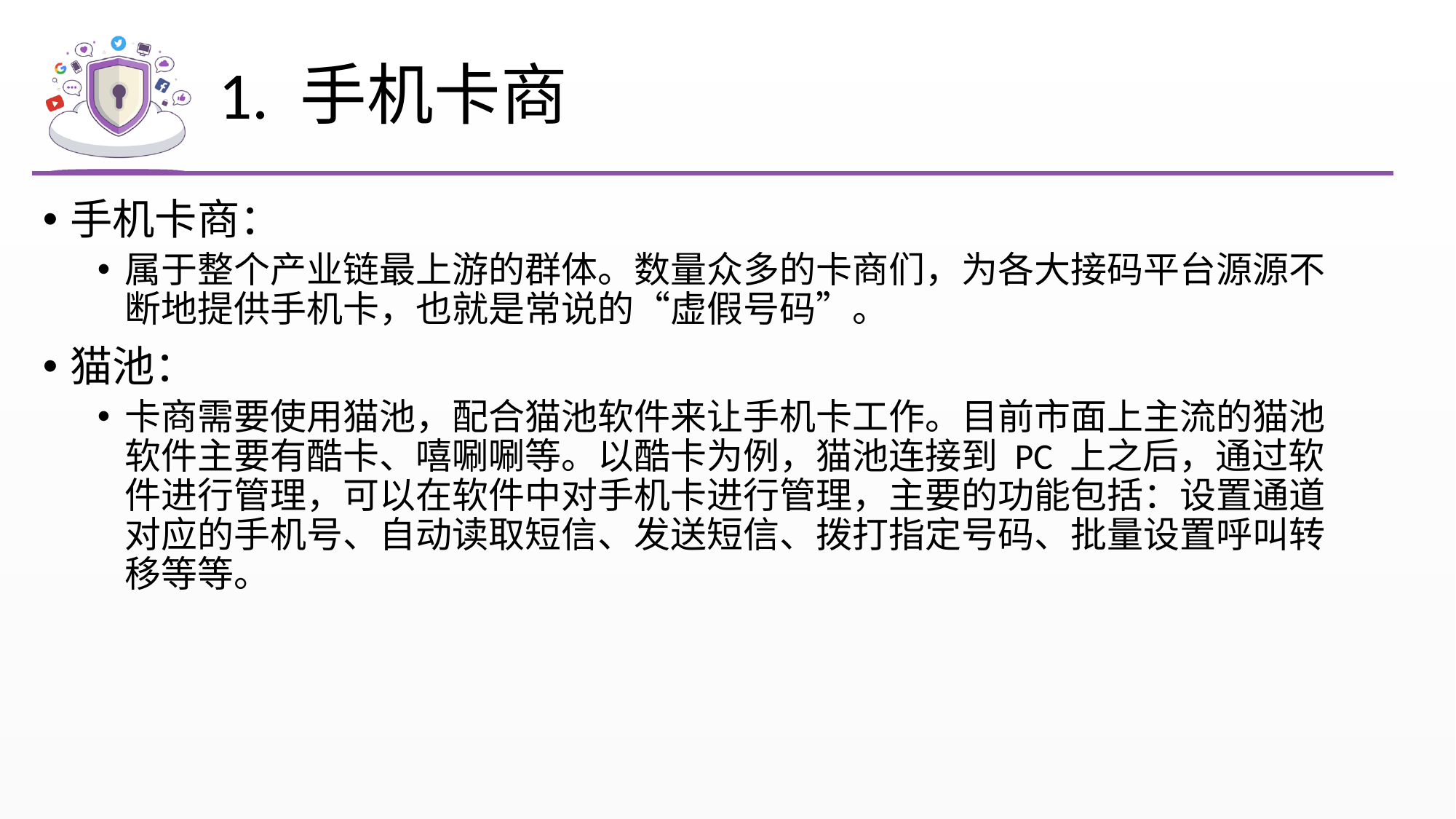

# 1. 手机卡商
手机卡商：
属于整个产业链最上游的群体。数量众多的卡商们，为各大接码平台源源不断地提供手机卡，也就是常说的“虚假号码”。
猫池：
卡商需要使用猫池，配合猫池软件来让手机卡工作。目前市面上主流的猫池软件主要有酷卡、嘻唰唰等。以酷卡为例，猫池连接到 PC 上之后，通过软件进行管理，可以在软件中对手机卡进行管理，主要的功能包括：设置通道对应的手机号、自动读取短信、发送短信、拨打指定号码、批量设置呼叫转移等等。